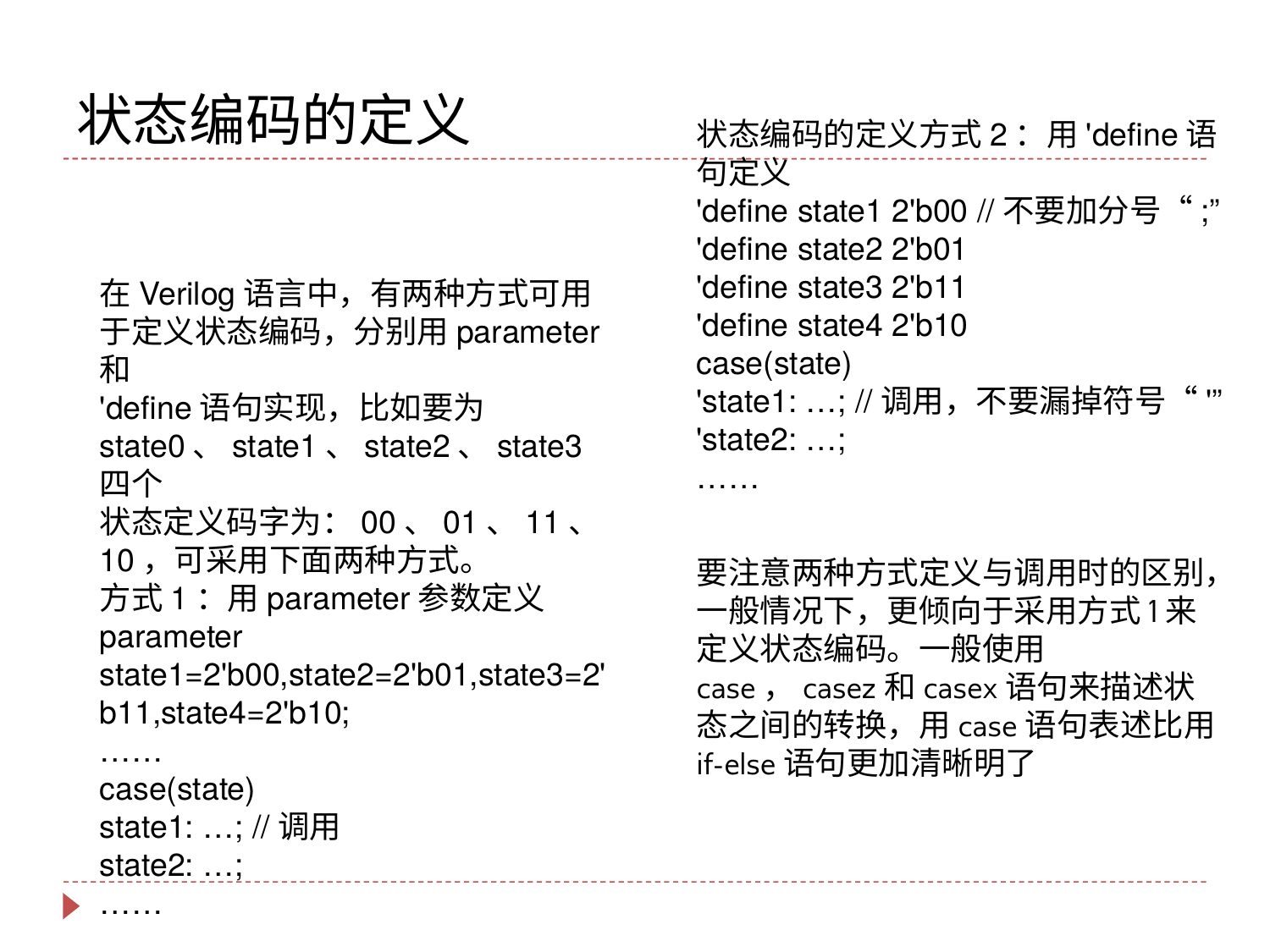

# 状态编码的定义
状态编码的定义方式2：用'define语句定义
'define state1 2'b00 //不要加分号“;”
'define state2 2'b01
'define state3 2'b11
'define state4 2'b10
case(state)
'state1: …; //调用，不要漏掉符号“'”
'state2: …;
……
在Verilog语言中，有两种方式可用于定义状态编码，分别用parameter和
'define语句实现，比如要为state0、state1、state2、state3四个
状态定义码字为：00、01、11、10，可采用下面两种方式。
方式1：用parameter参数定义
parameter
state1=2'b00,state2=2'b01,state3=2'b11,state4=2'b10;
……
case(state)
state1: …; //调用
state2: …;
……
要注意两种方式定义与调用时的区别，一般情况下，更倾向于采用方式1来定义状态编码。一般使用case，casez和casex语句来描述状态之间的转换，用case语句表述比用if-else语句更加清晰明了